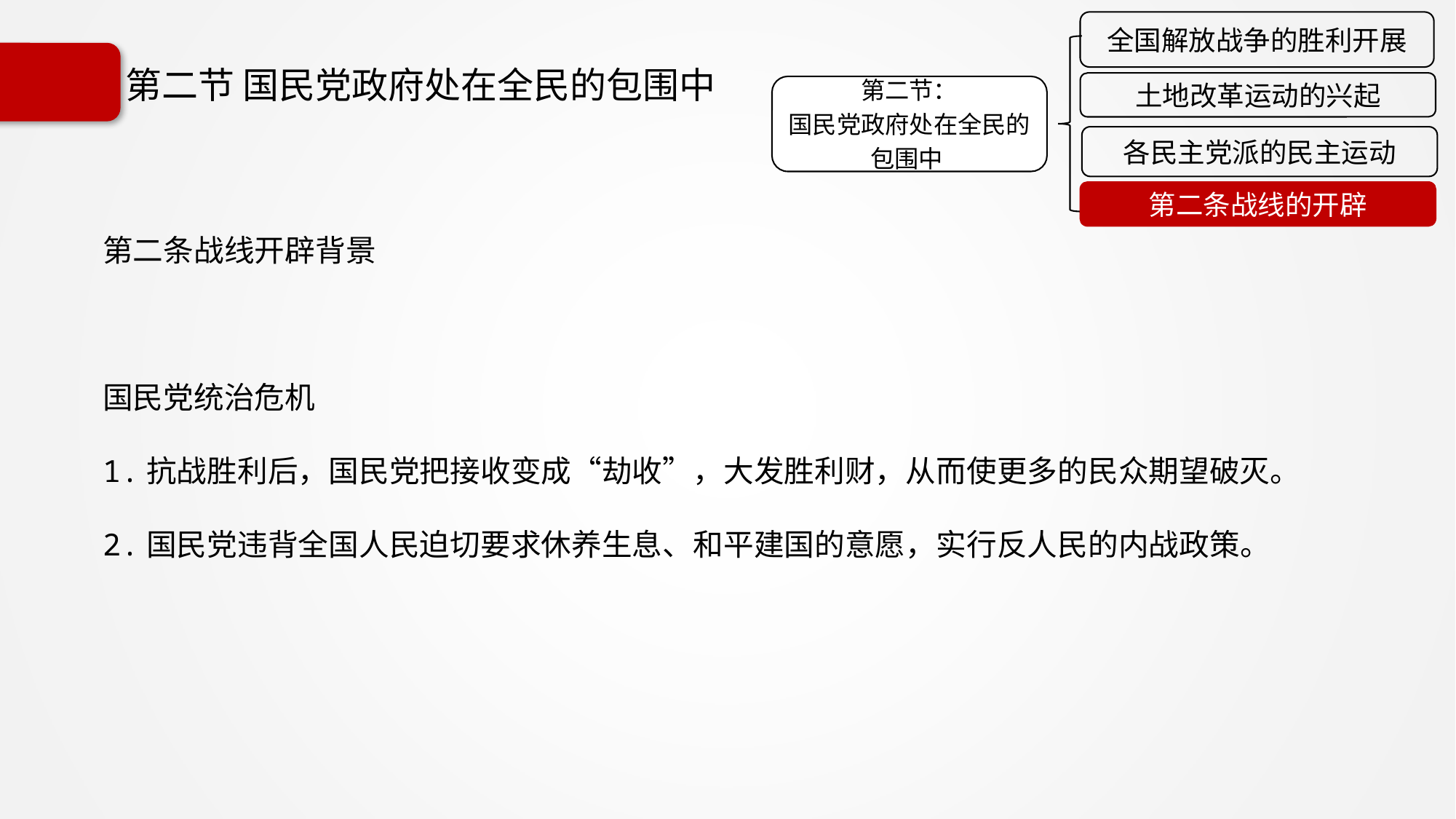

全国解放战争的胜利开展

土地改革运动的兴起
第二节：
国民党政府处在全民的
包围中
各民主党派的民主运动
第二条战线的开辟
# 第二节 国民党政府处在全民的包围中
第二条战线开辟背景

国民党统治危机
1.抗战胜利后，国民党把接收变成“劫收”，大发胜利财，从而使更多的民众期望破灭。
2.国民党违背全国人民迫切要求休养生息、和平建国的意愿，实行反人民的内战政策。